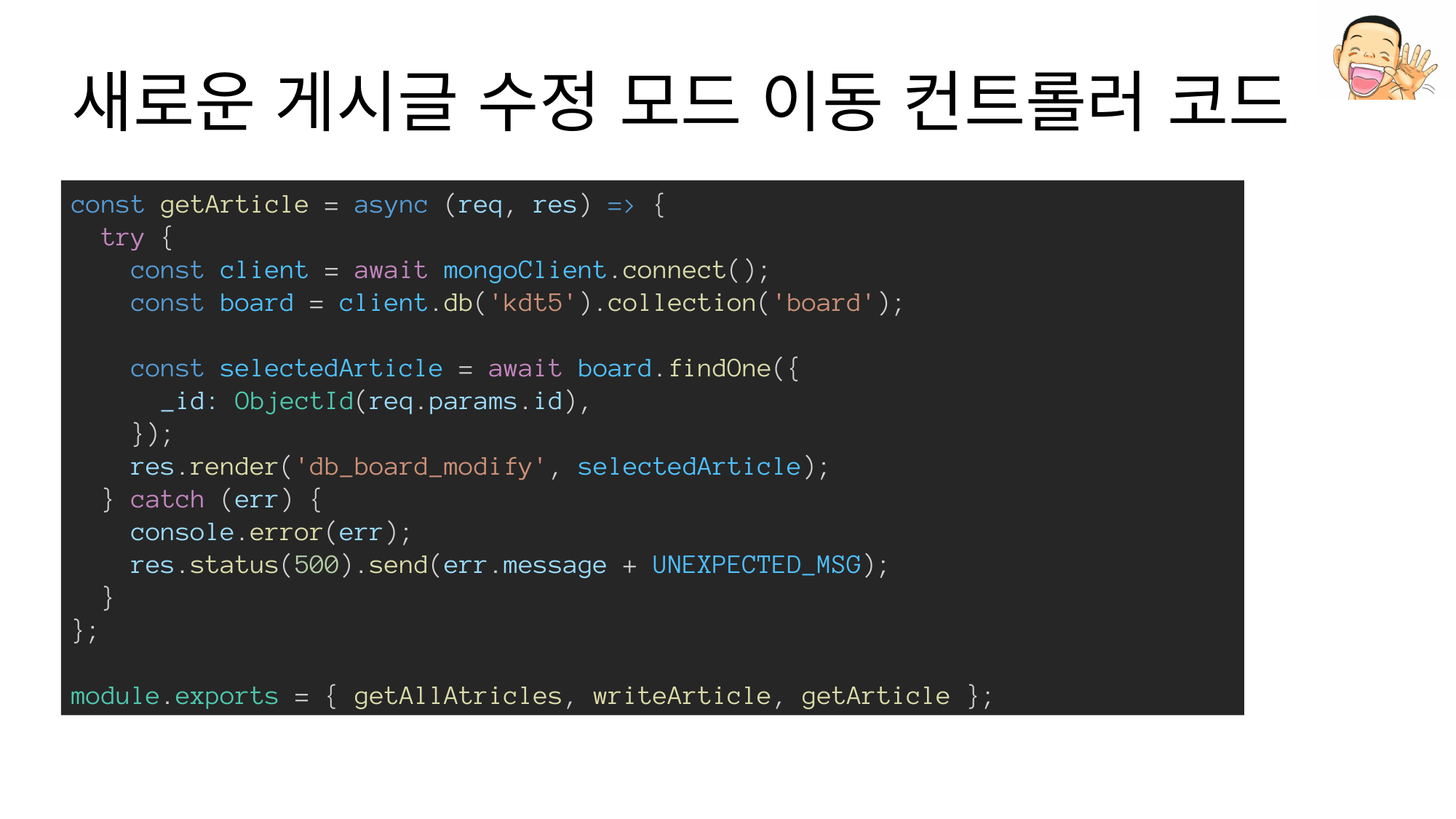

# 새로운 게시글 수정 모드 이동 컨트롤러 코드
const getArticle = async (req, res) => {
  try {
    const client = await mongoClient.connect();
    const board = client.db('kdt5').collection('board');
    const selectedArticle = await board.findOne({
      _id: ObjectId(req.params.id),
    });
    res.render('db_board_modify', selectedArticle);
  } catch (err) {
    console.error(err);
    res.status(500).send(err.message + UNEXPECTED_MSG);
  }
};
module.exports = { getAllAtricles, writeArticle, getArticle };